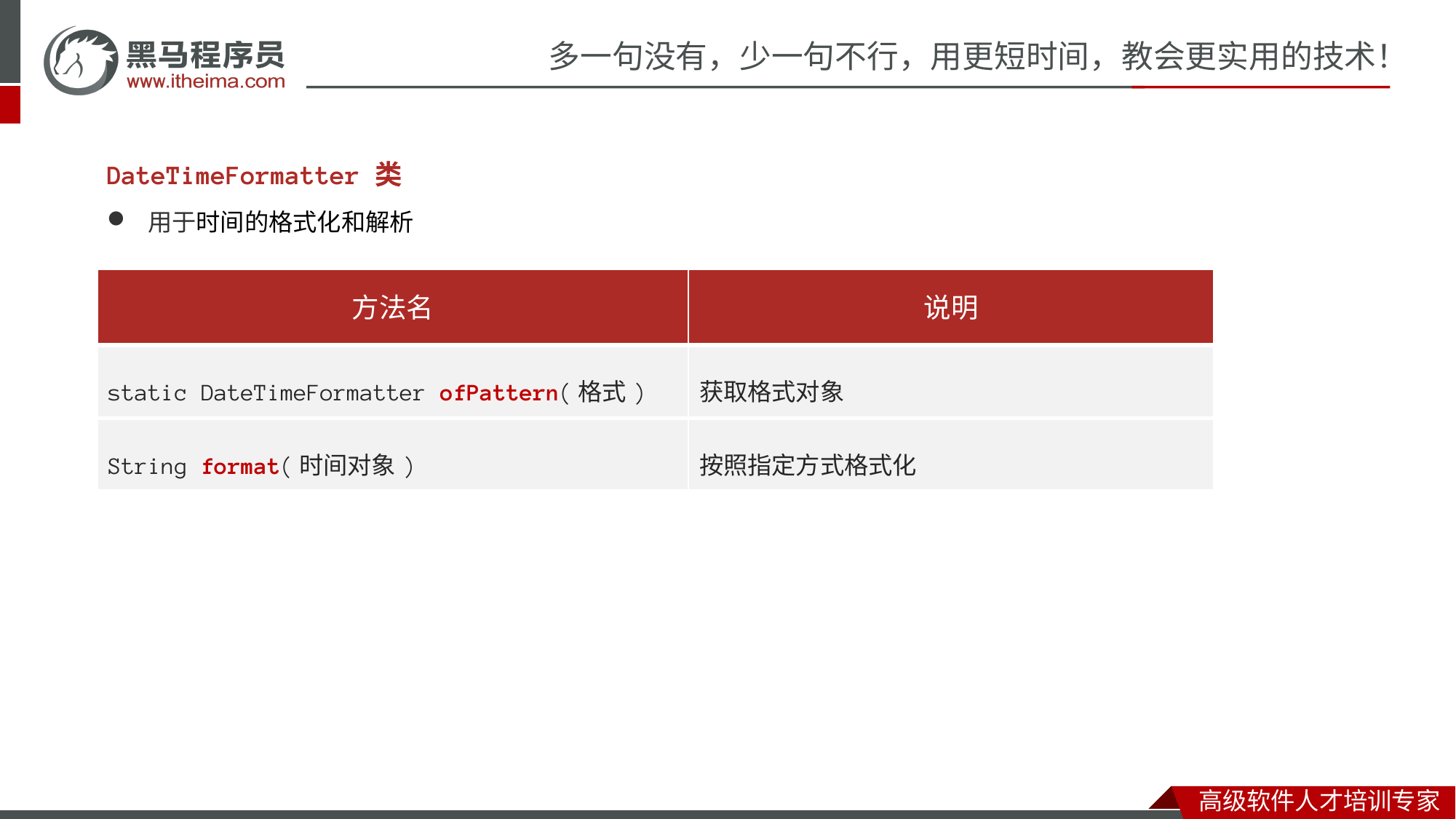

DateTimeFormatter 类
用于时间的格式化和解析
| 方法名 | 说明 |
| --- | --- |
| static DateTimeFormatter ofPattern​(格式) | 获取格式对象 |
| String format​(时间对象) | 按照指定方式格式化 |